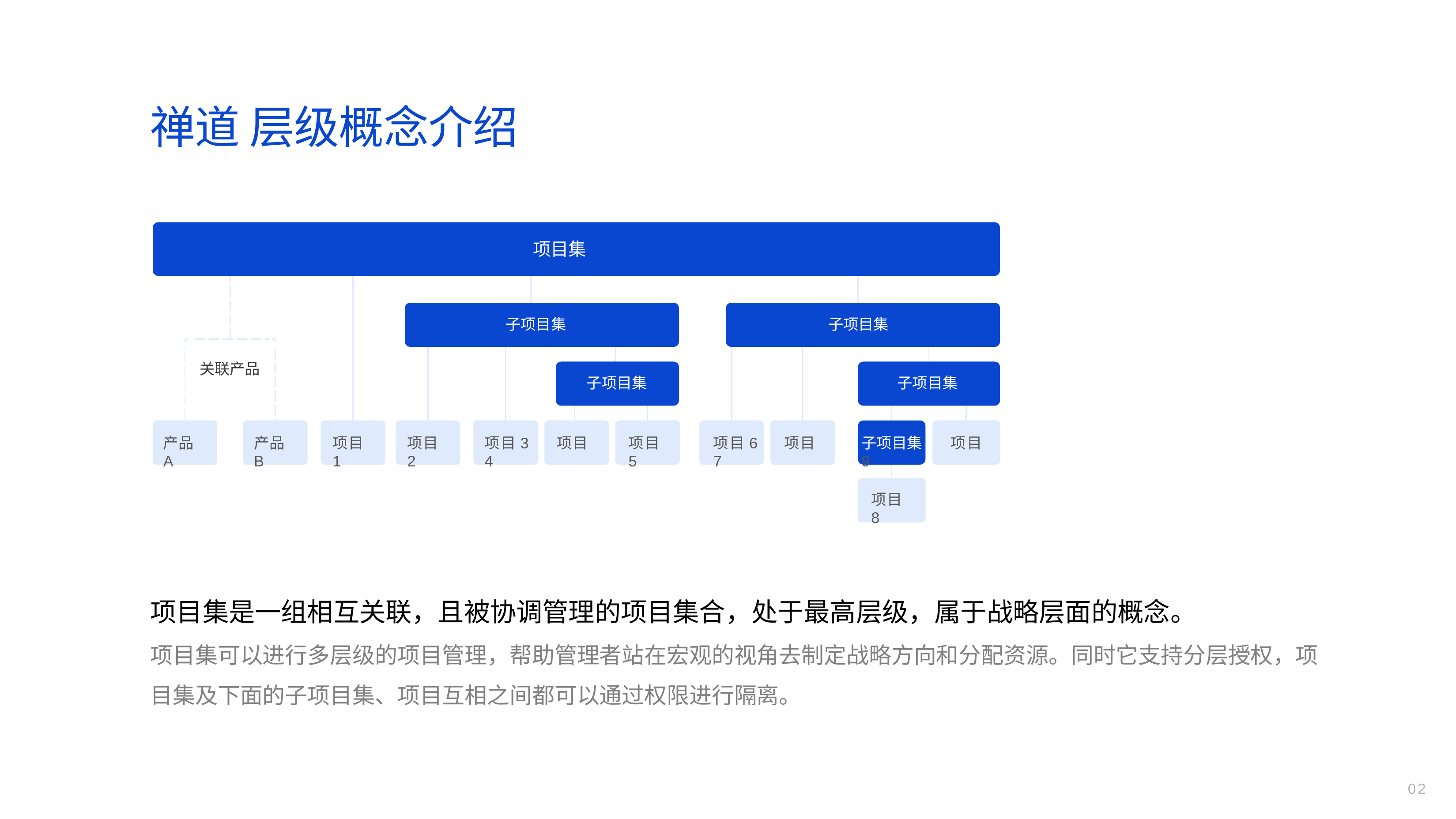

# 禅道 层级概念介绍

项目集

子项目集
子项目集

关联产品

子项目集
子项目集

项目6	项目7
子项目集	项目9
产品A
产品B
项目1
项目2
项目3	项目4
项目5
项目8
项目集是一组相互关联，且被协调管理的项目集合，处于最高层级，属于战略层面的概念。
项目集可以进行多层级的项目管理，帮助管理者站在宏观的视角去制定战略方向和分配资源。同时它支持分层授权，项目集及下面的子项目集、项目互相之间都可以通过权限进行隔离。
02